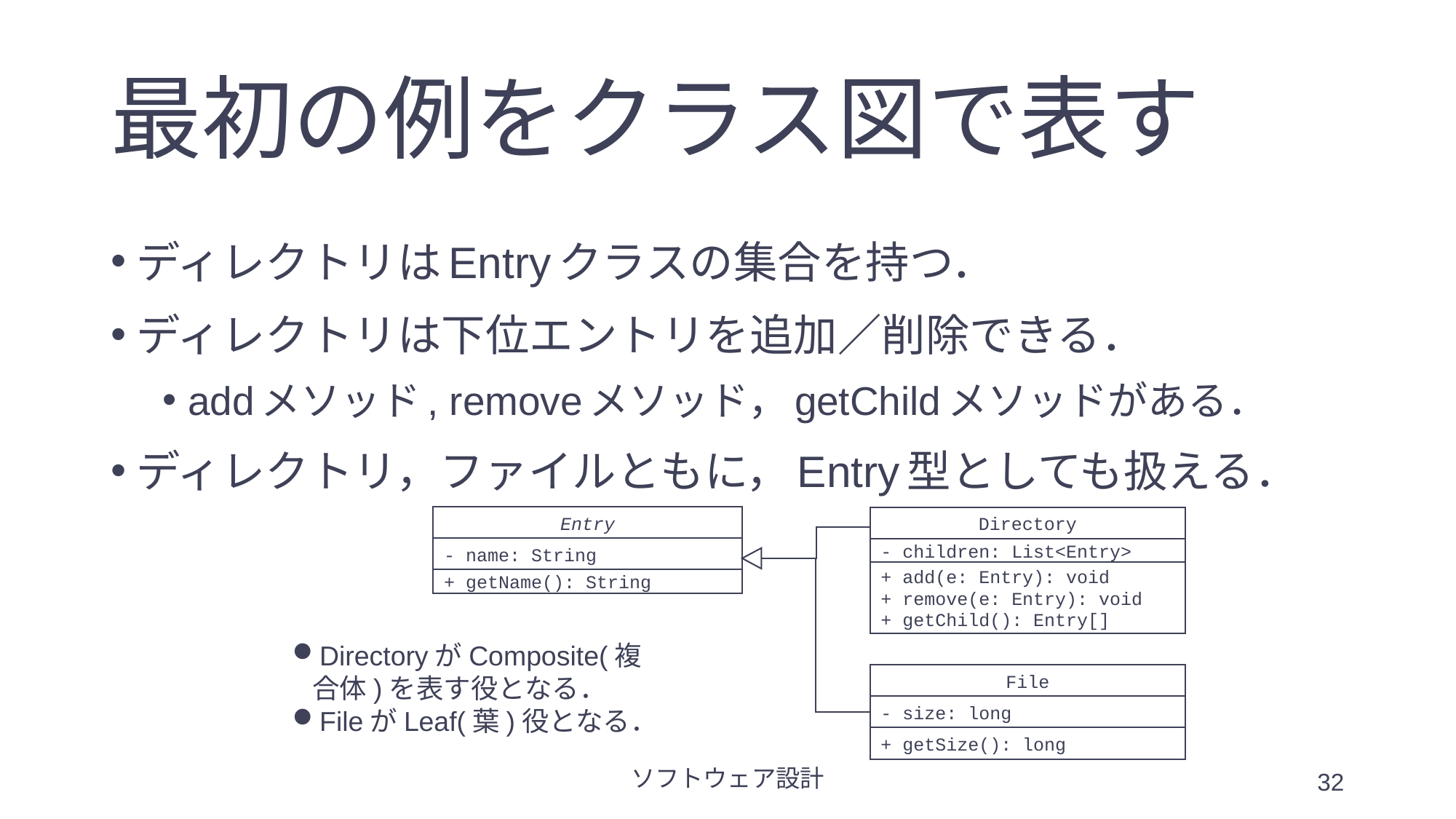

# 最初の例をクラス図で表す
ディレクトリはEntryクラスの集合を持つ．
ディレクトリは下位エントリを追加／削除できる．
addメソッド, removeメソッド，getChildメソッドがある．
ディレクトリ，ファイルともに，Entry型としても扱える．

Entry
- name: String
+ getName(): String
Directory
- children: List<Entry>
+ add(e: Entry): void
+ remove(e: Entry): void
+ getChild(): Entry[]

DirectoryがComposite(複合体)を表す役となる．
FileがLeaf(葉)役となる．
File
- size: long
+ getSize(): long
ソフトウェア設計
32